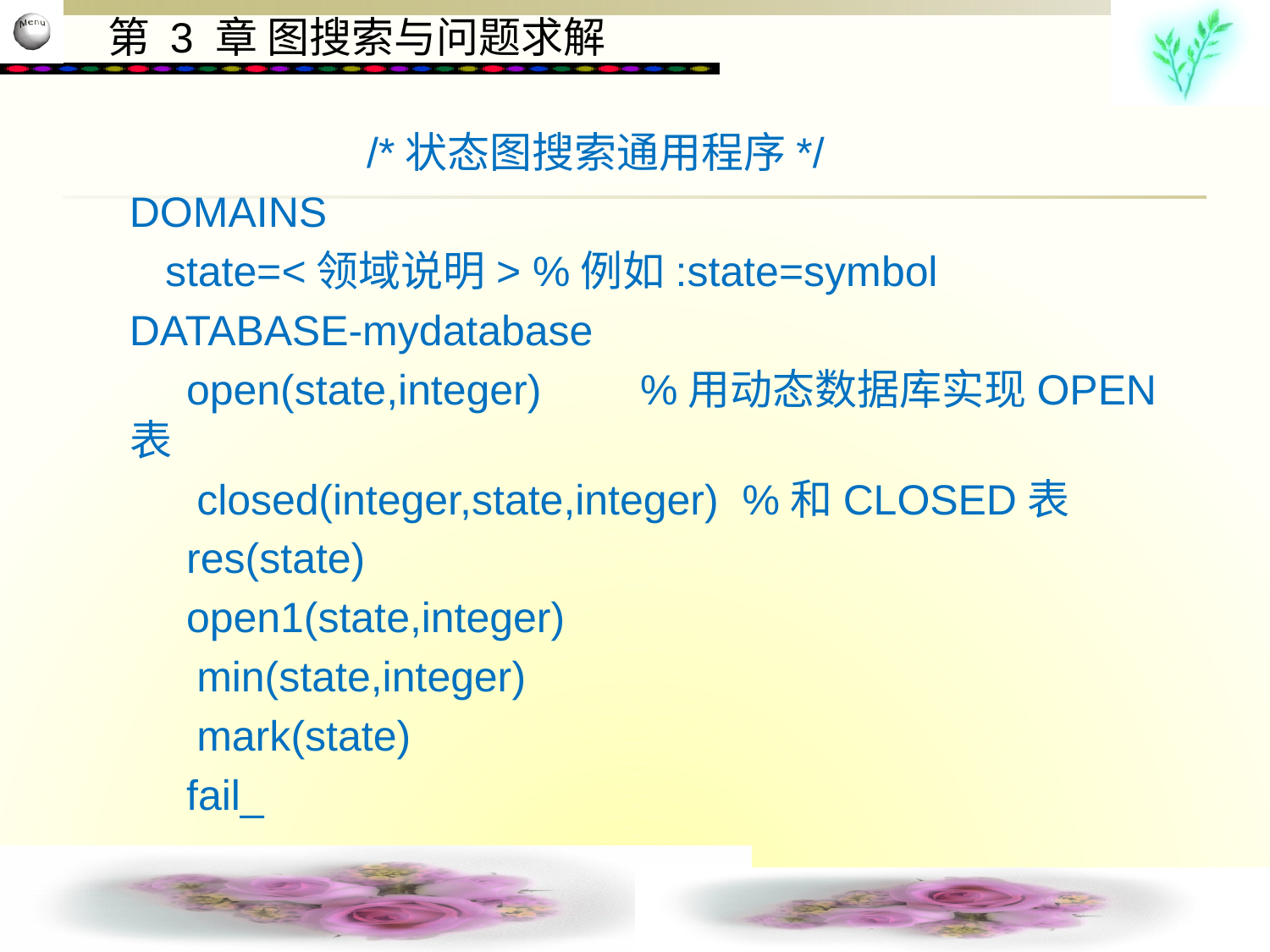

/*状态图搜索通用程序*/
    DOMAINS
       state=<领域说明> %例如:state=symbol
    DATABASE-mydatabase
　　 open(state,integer)   　%用动态数据库实现OPEN表
 　　closed(integer,state,integer)  %和CLOSED表
　　 res(state)
　　 open1(state,integer)
 　　min(state,integer)
 　　mark(state)
　　 fail_